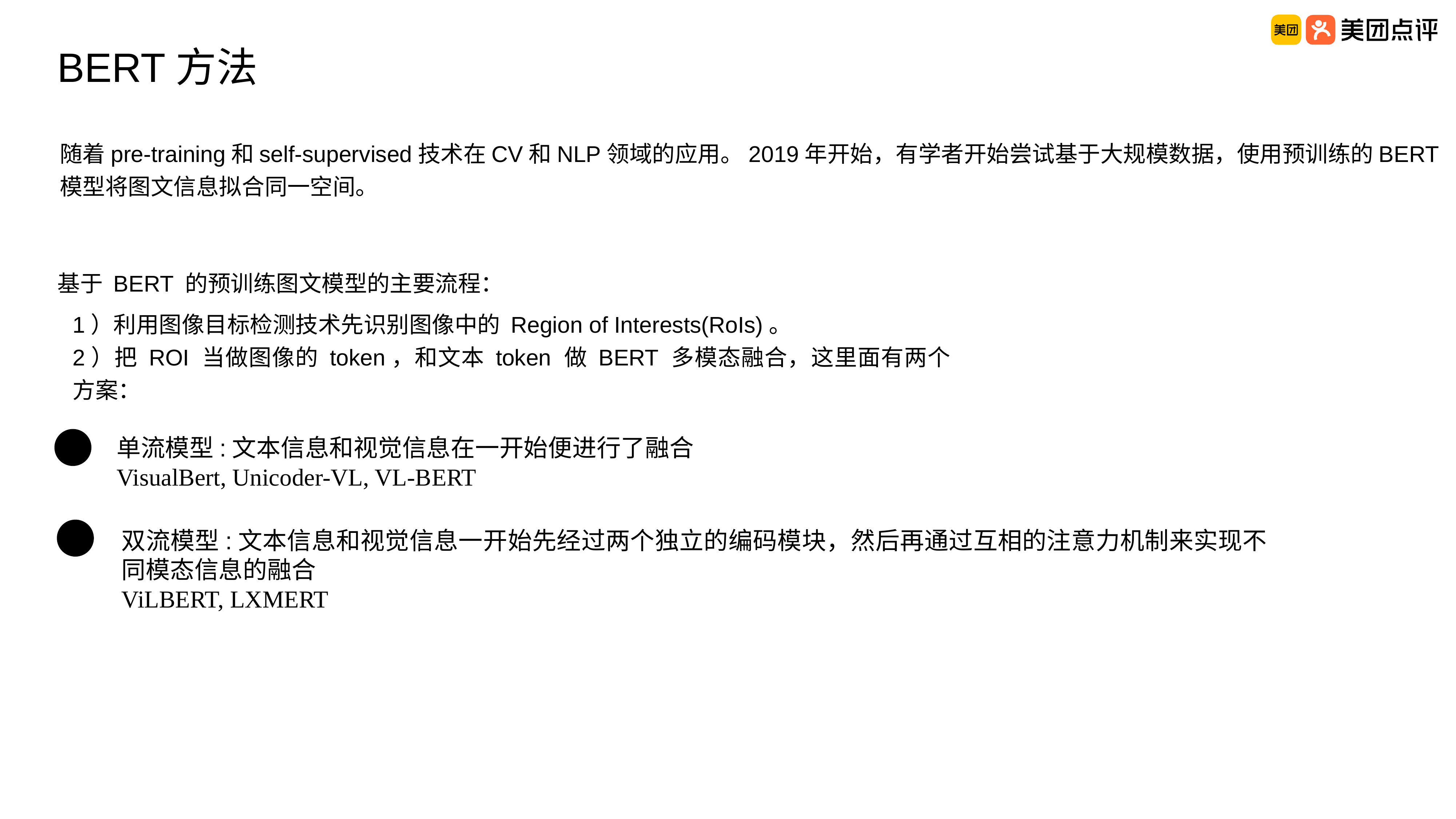

BERT方法
随着pre-training和self-supervised技术在CV和NLP领域的应用。2019年开始，有学者开始尝试基于大规模数据，使用预训练的BERT模型将图文信息拟合同一空间。
基于 BERT 的预训练图文模型的主要流程：
1）利用图像目标检测技术先识别图像中的 Region of Interests(RoIs)。
2）把 ROI 当做图像的 token，和文本 token 做 BERT 多模态融合，这里面有两个方案：

单流模型:文本信息和视觉信息在一开始便进行了融合
VisualBert, Unicoder-VL, VL-BERT

双流模型:文本信息和视觉信息一开始先经过两个独立的编码模块，然后再通过互相的注意力机制来实现不同模态信息的融合
ViLBERT, LXMERT